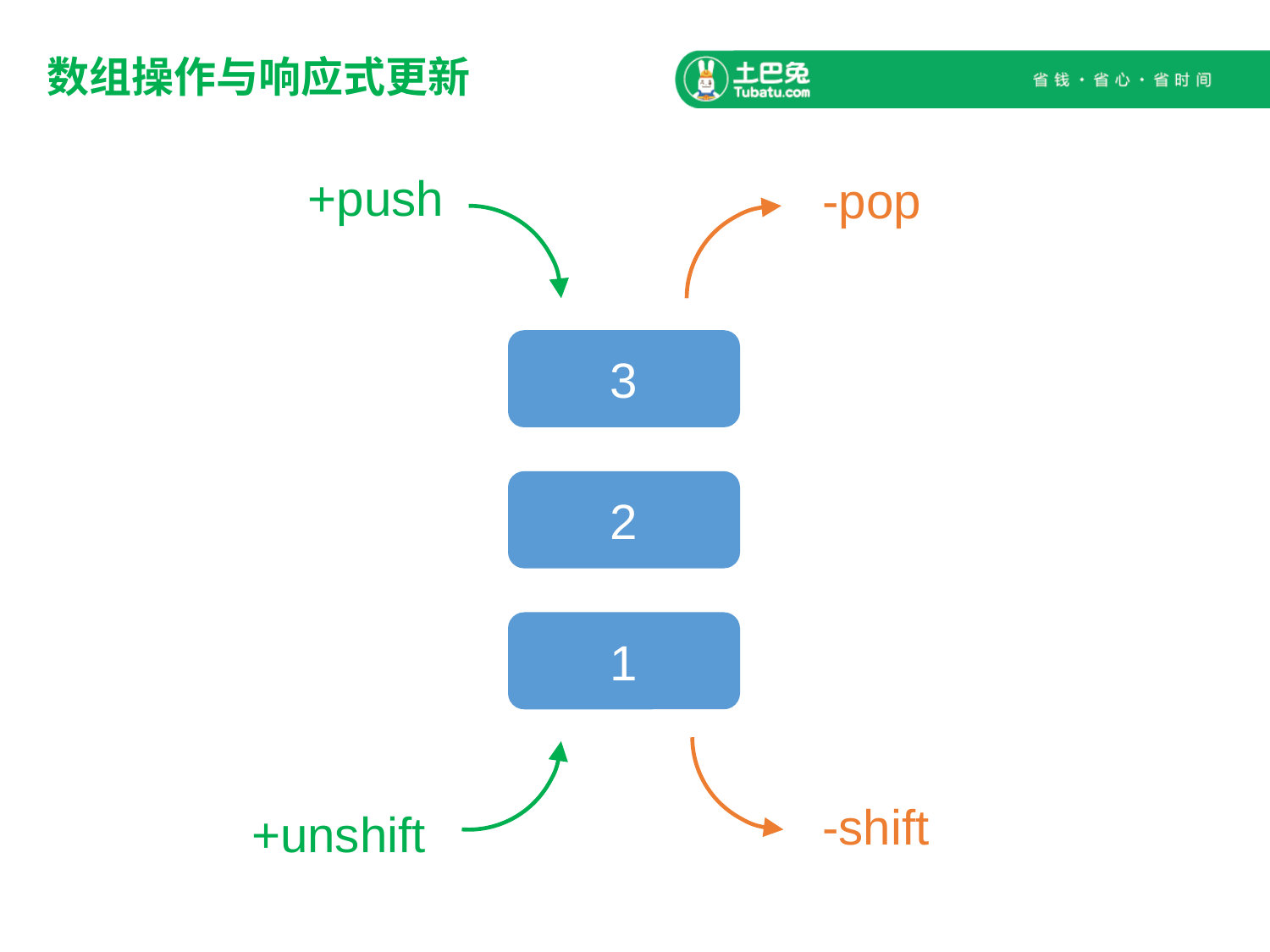

# 数组操作与响应式更新
+push
-pop

3
2
1

-shift
+unshift